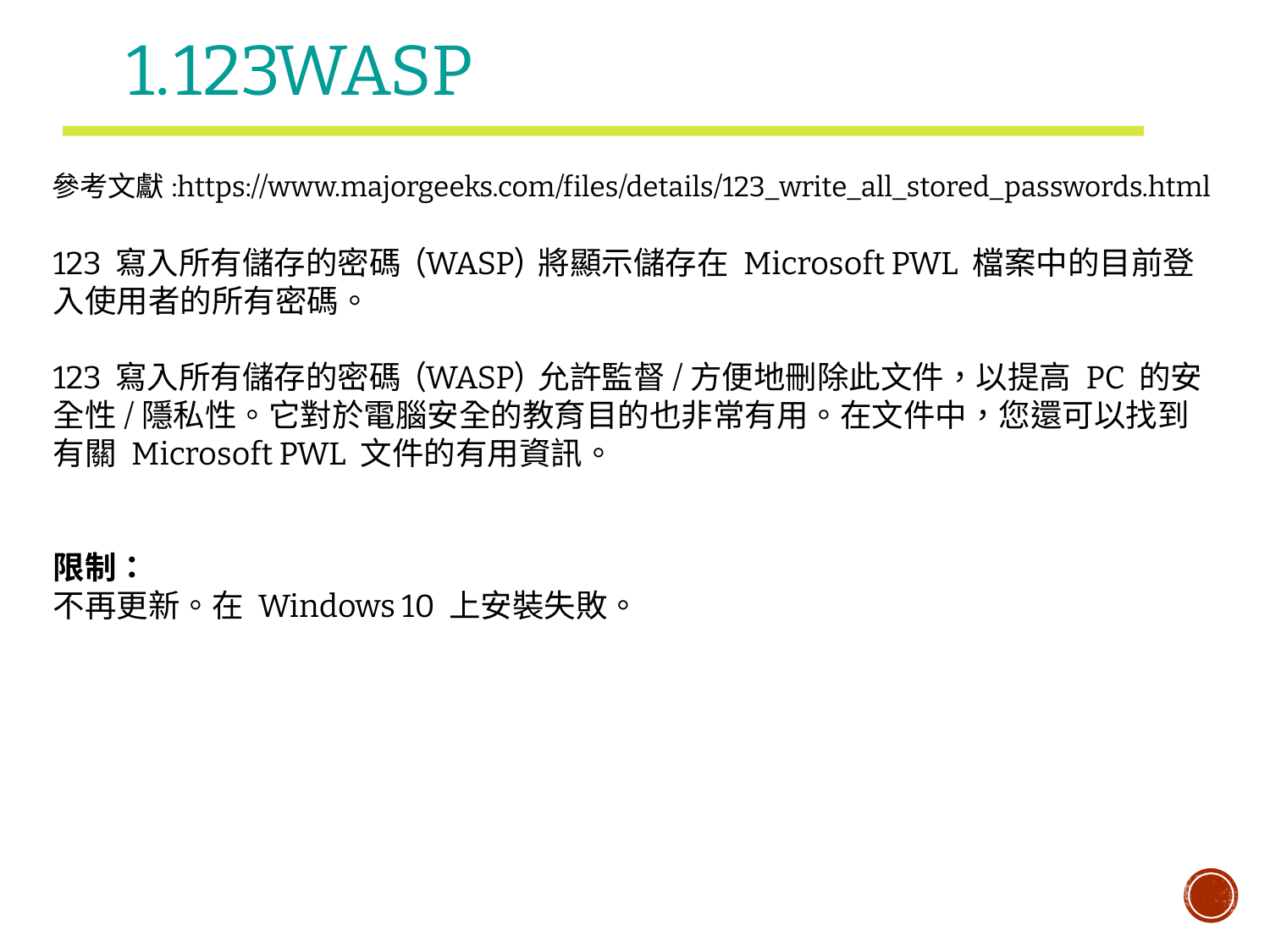

# 123WASP
參考文獻:https://www.majorgeeks.com/files/details/123_write_all_stored_passwords.html
123 寫入所有儲存的密碼 (WASP) 將顯示儲存在 Microsoft PWL 檔案中的目前登入使用者的所有密碼。
123 寫入所有儲存的密碼 (WASP) 允許監督/方便地刪除此文件，以提高 PC 的安全性/隱私性。它對於電腦安全的教育目的也非常有用。在文件中，您還可以找到有關 Microsoft PWL 文件的有用資訊。
限制：
不再更新。在 Windows 10 上安裝失敗。